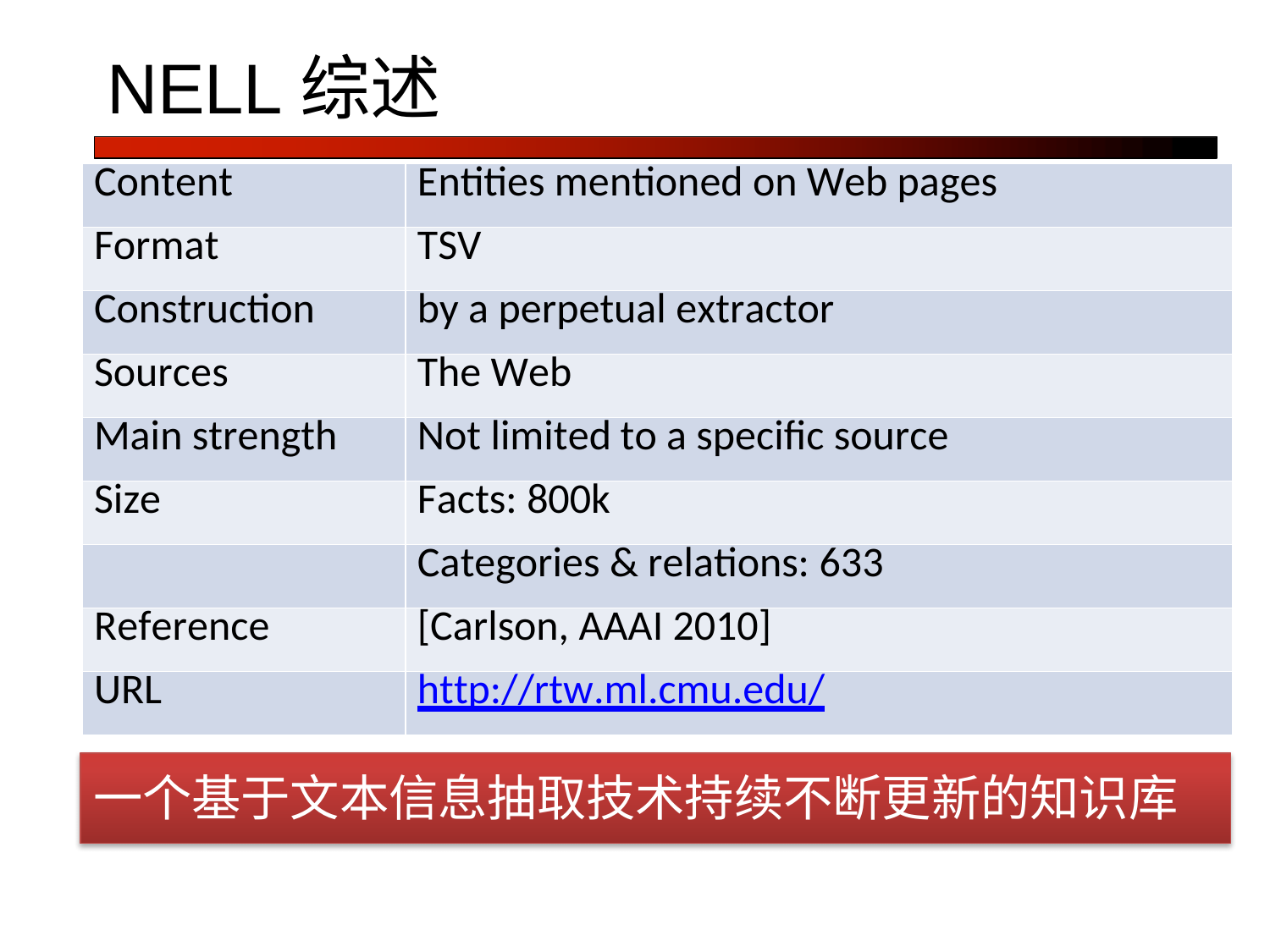

# NELL综述

| Content | Entities mentioned on Web pages |
| --- | --- |
| Format | TSV |
| Construction | by a perpetual extractor |
| Sources | The Web |
| Main strength | Not limited to a specific source |
| Size | Facts: 800k |
|  | Categories & relations: 633 |
| Reference | [Carlson, AAAI 2010] |
| URL | http://rtw.ml.cmu.edu/ |

一个基于文本信息抽取技术持续不断更新的知识库